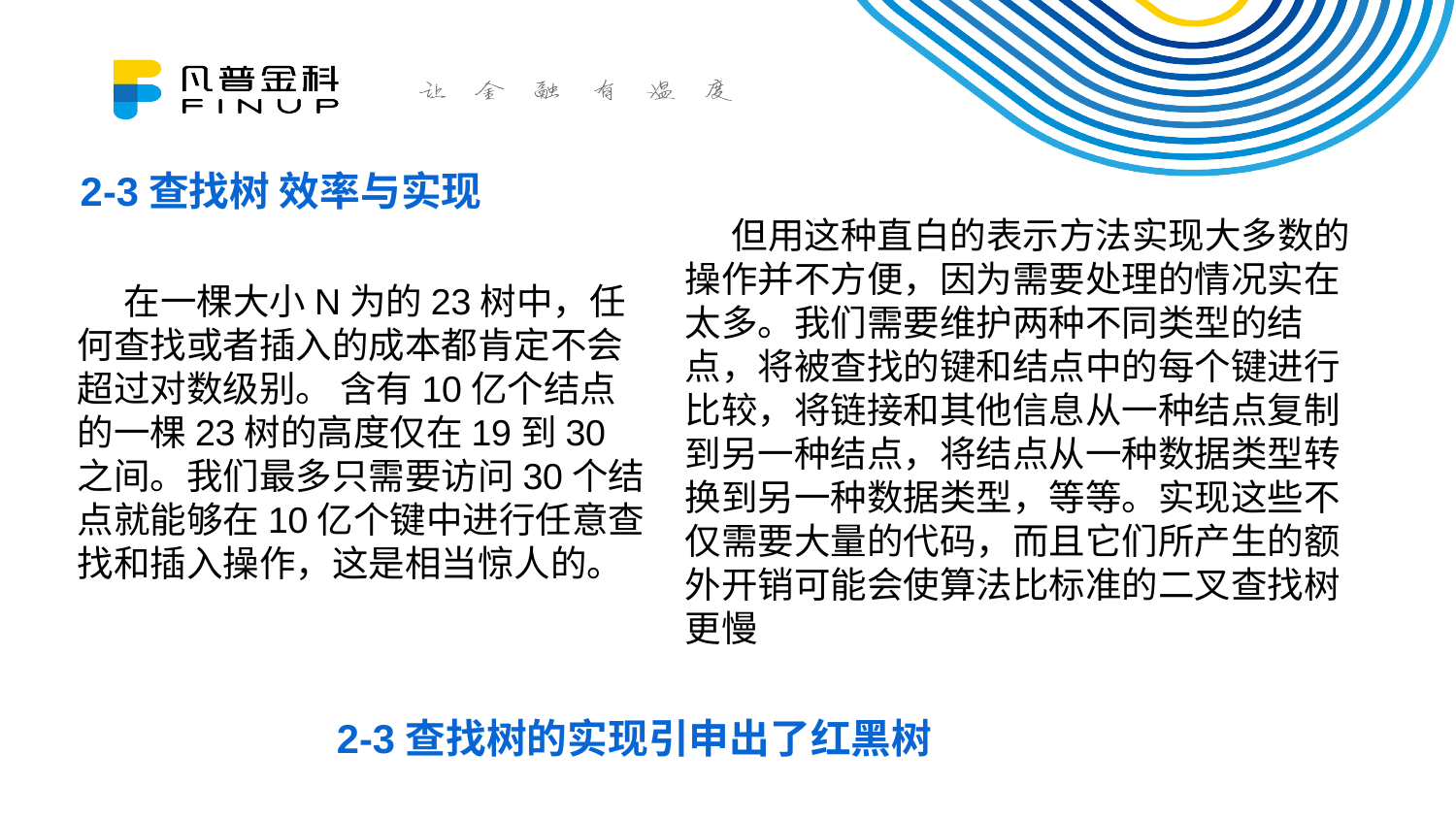

2-3查找树 效率与实现
﻿    但用这种直白的表示方法实现大多数的操作并不方便，因为需要处理的情况实在太多。我们需要维护两种不同类型的结点，将被查找的键和结点中的每个键进行比较，将链接和其他信息从一种结点复制到另一种结点，将结点从一种数据类型转换到另一种数据类型，等等。实现这些不仅需要大量的代码，而且它们所产生的额外开销可能会使算法比标准的二叉查找树更慢
﻿    在一棵大小N为的23树中，任何查找或者插入的成本都肯定不会超过对数级别。 含有10亿个结点的一棵23树的高度仅在19到30之间。我们最多只需要访问30个结点就能够在10亿个键中进行任意查找和插入操作，这是相当惊人的。
2-3查找树的实现引申出了红黑树